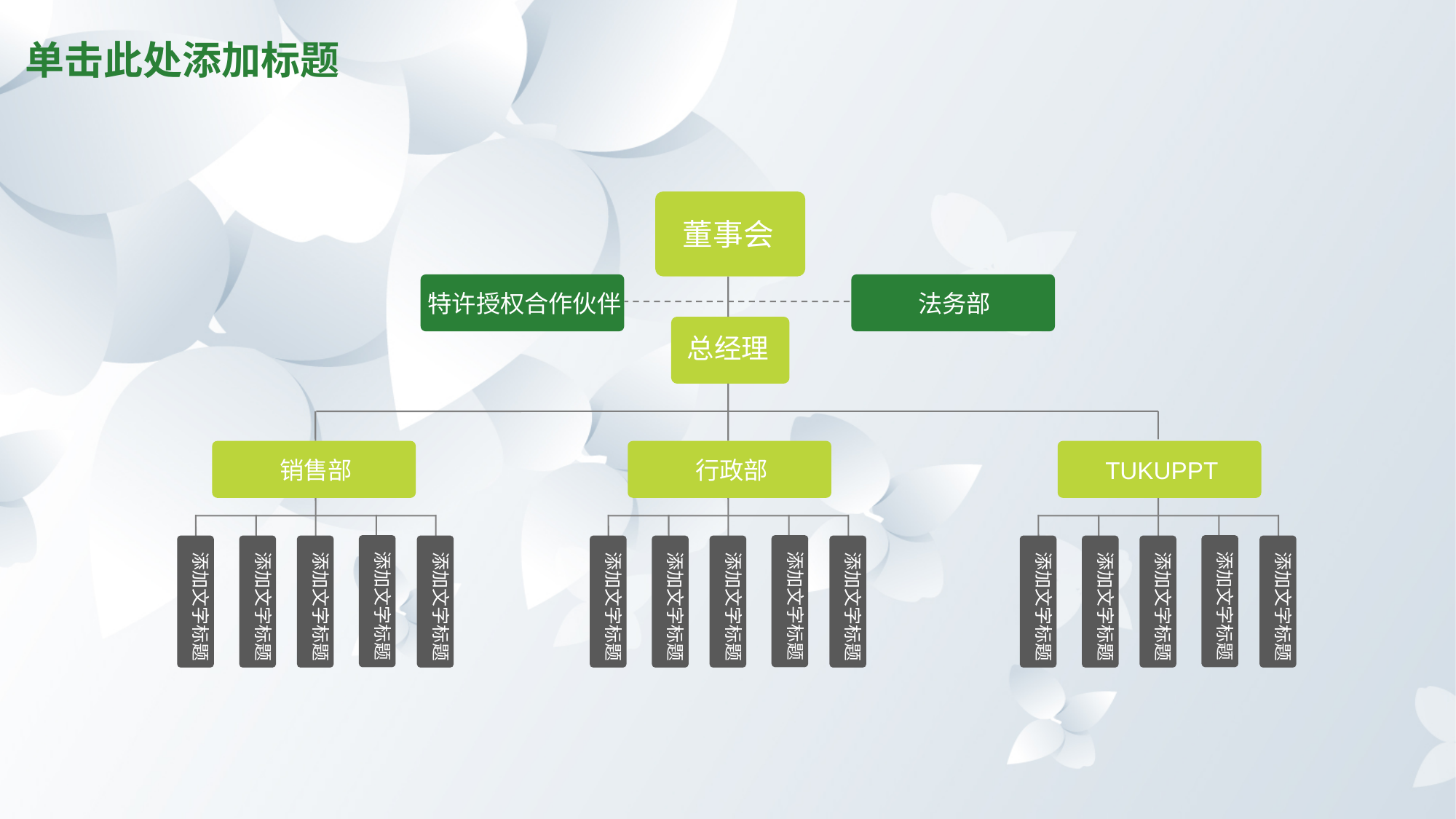

# 单击此处添加标题

董事会

特许授权合作伙伴

法务部

总经理

销售部

行政部

TUKUPPT

添加文字标题

添加文字标题

添加文字标题

添加文字标题

添加文字标题

添加文字标题

添加文字标题

添加文字标题

添加文字标题

添加文字标题

添加文字标题

添加文字标题

添加文字标题

添加文字标题

添加文字标题